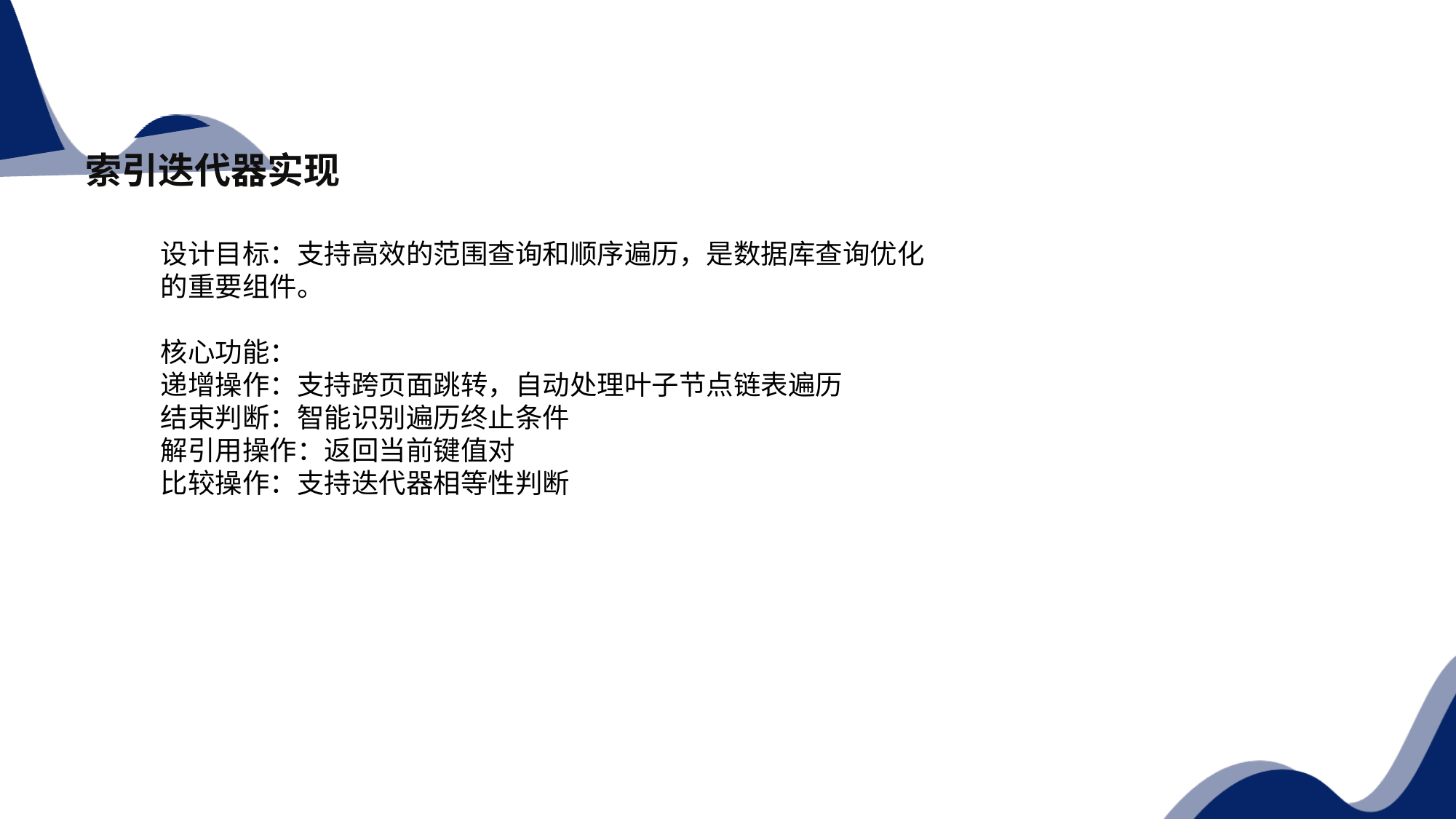

索引迭代器实现
设计目标：支持高效的范围查询和顺序遍历，是数据库查询优化的重要组件。

核心功能：
递增操作：支持跨页面跳转，自动处理叶子节点链表遍历
结束判断：智能识别遍历终止条件
解引用操作：返回当前键值对
比较操作：支持迭代器相等性判断